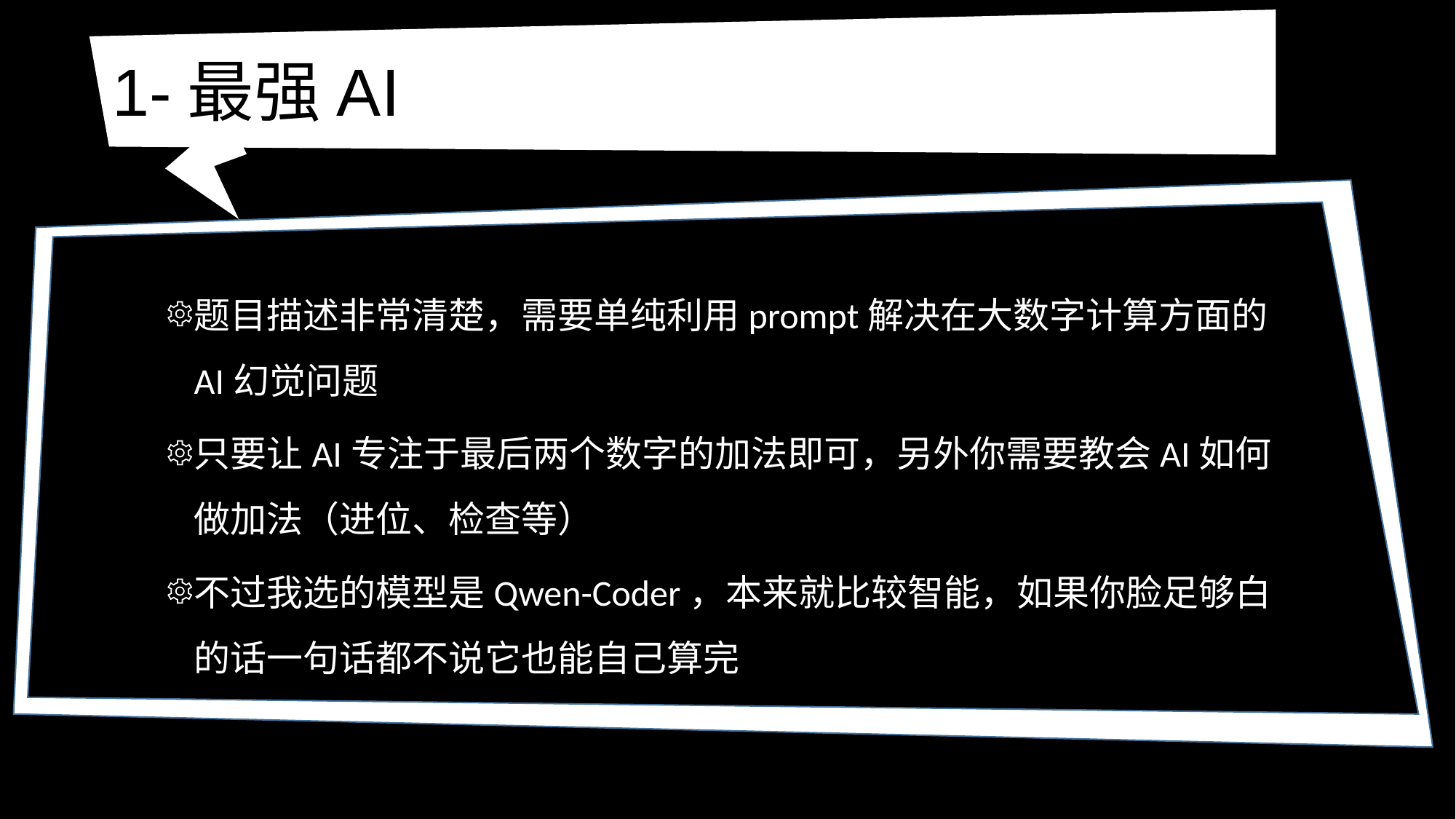

# 1-最强AI
题目描述非常清楚，需要单纯利用prompt解决在大数字计算方面的AI幻觉问题
只要让AI专注于最后两个数字的加法即可，另外你需要教会AI如何做加法（进位、检查等）
不过我选的模型是Qwen-Coder，本来就比较智能，如果你脸足够白的话一句话都不说它也能自己算完